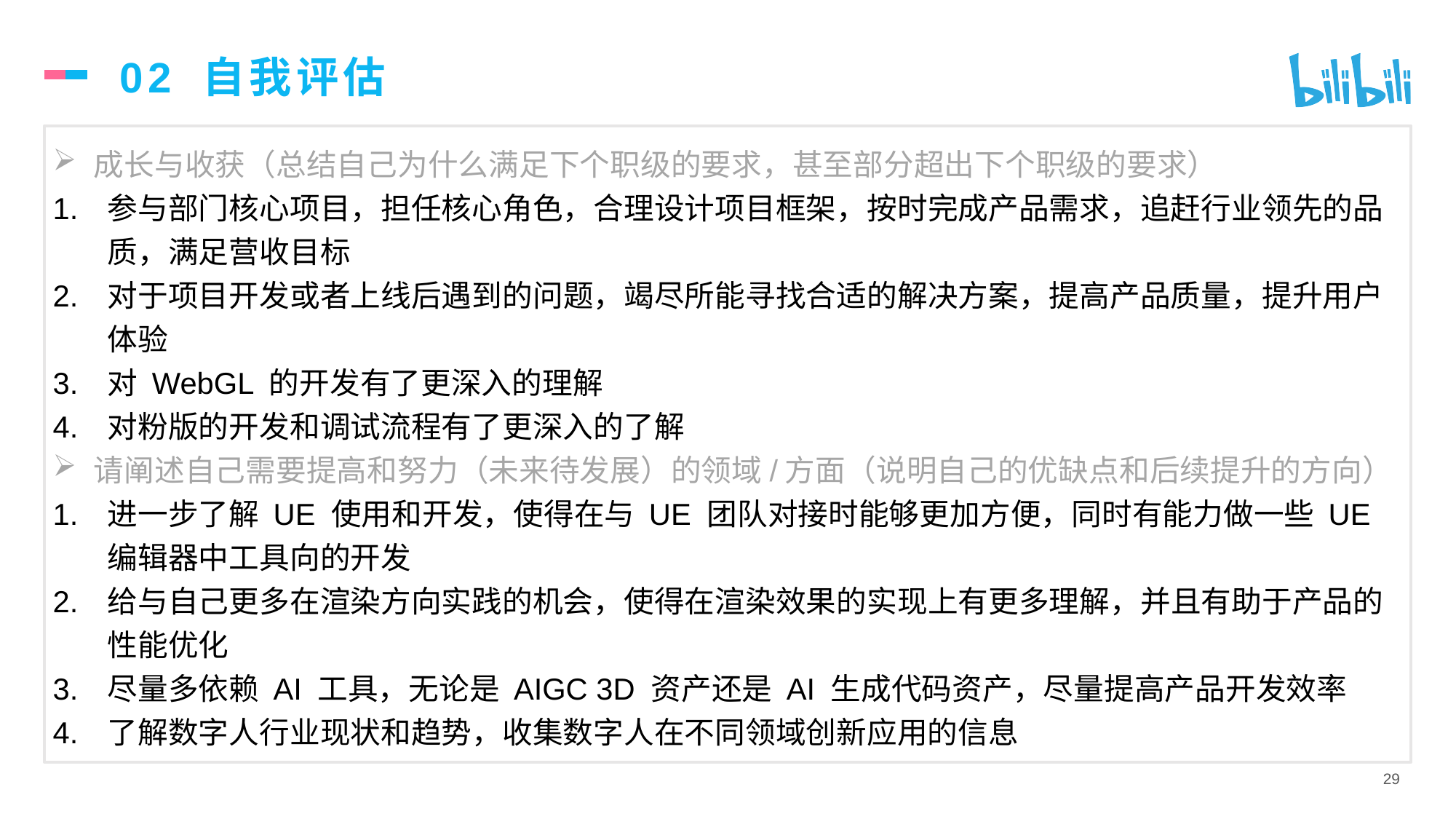

# 02 自我评估
成长与收获（总结自己为什么满足下个职级的要求，甚至部分超出下个职级的要求）
参与部门核心项目，担任核心角色，合理设计项目框架，按时完成产品需求，追赶行业领先的品质，满足营收目标
对于项目开发或者上线后遇到的问题，竭尽所能寻找合适的解决方案，提高产品质量，提升用户体验
对 WebGL 的开发有了更深入的理解
对粉版的开发和调试流程有了更深入的了解
请阐述自己需要提高和努力（未来待发展）的领域/方面（说明自己的优缺点和后续提升的方向）
进一步了解 UE 使用和开发，使得在与 UE 团队对接时能够更加方便，同时有能力做一些 UE 编辑器中工具向的开发
给与自己更多在渲染方向实践的机会，使得在渲染效果的实现上有更多理解，并且有助于产品的性能优化
尽量多依赖 AI 工具，无论是 AIGC 3D 资产还是 AI 生成代码资产，尽量提高产品开发效率
了解数字人行业现状和趋势，收集数字人在不同领域创新应用的信息